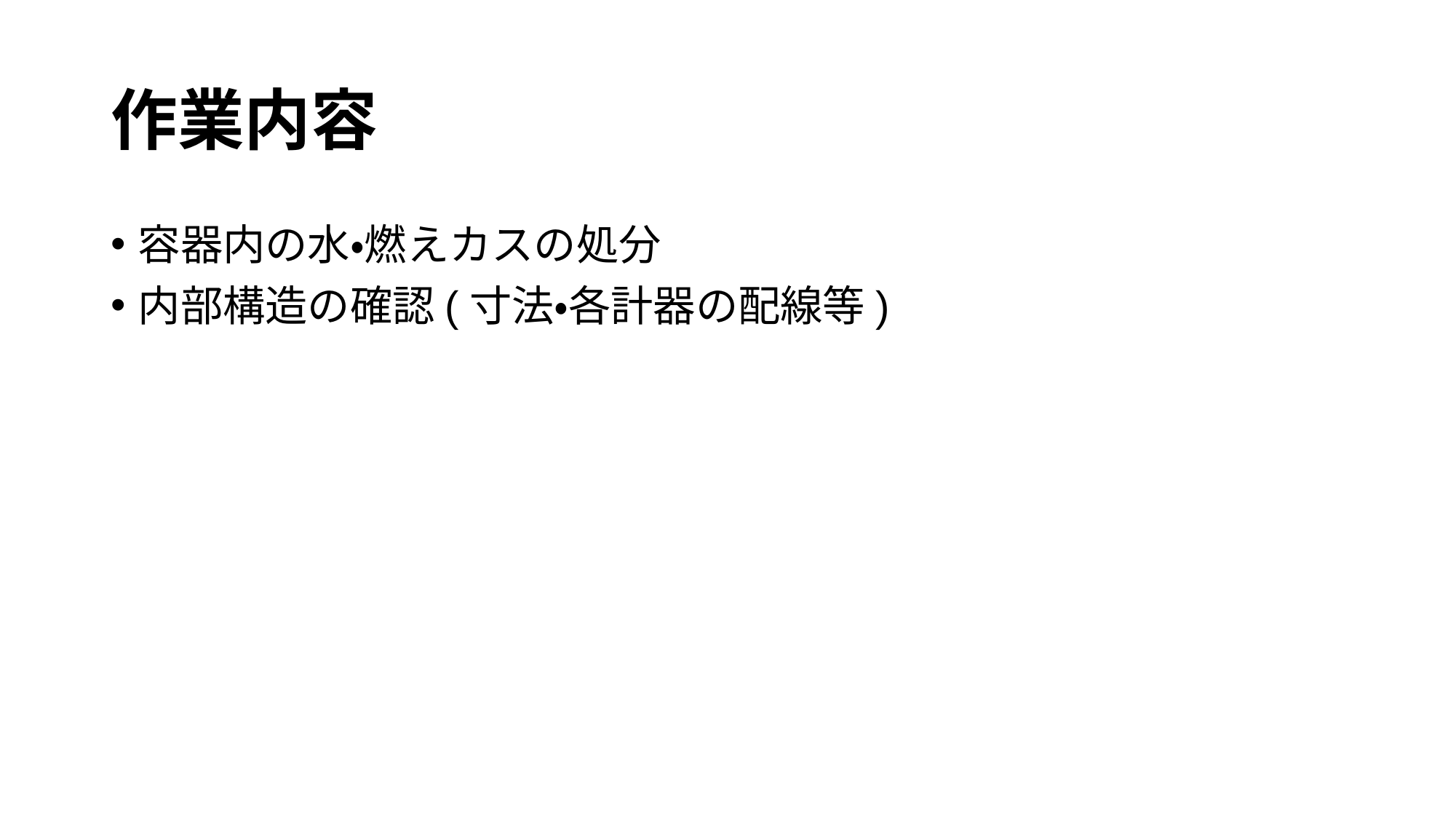

# 作業内容
容器内の水・燃えカスの処分
内部構造の確認(寸法・各計器の配線等)